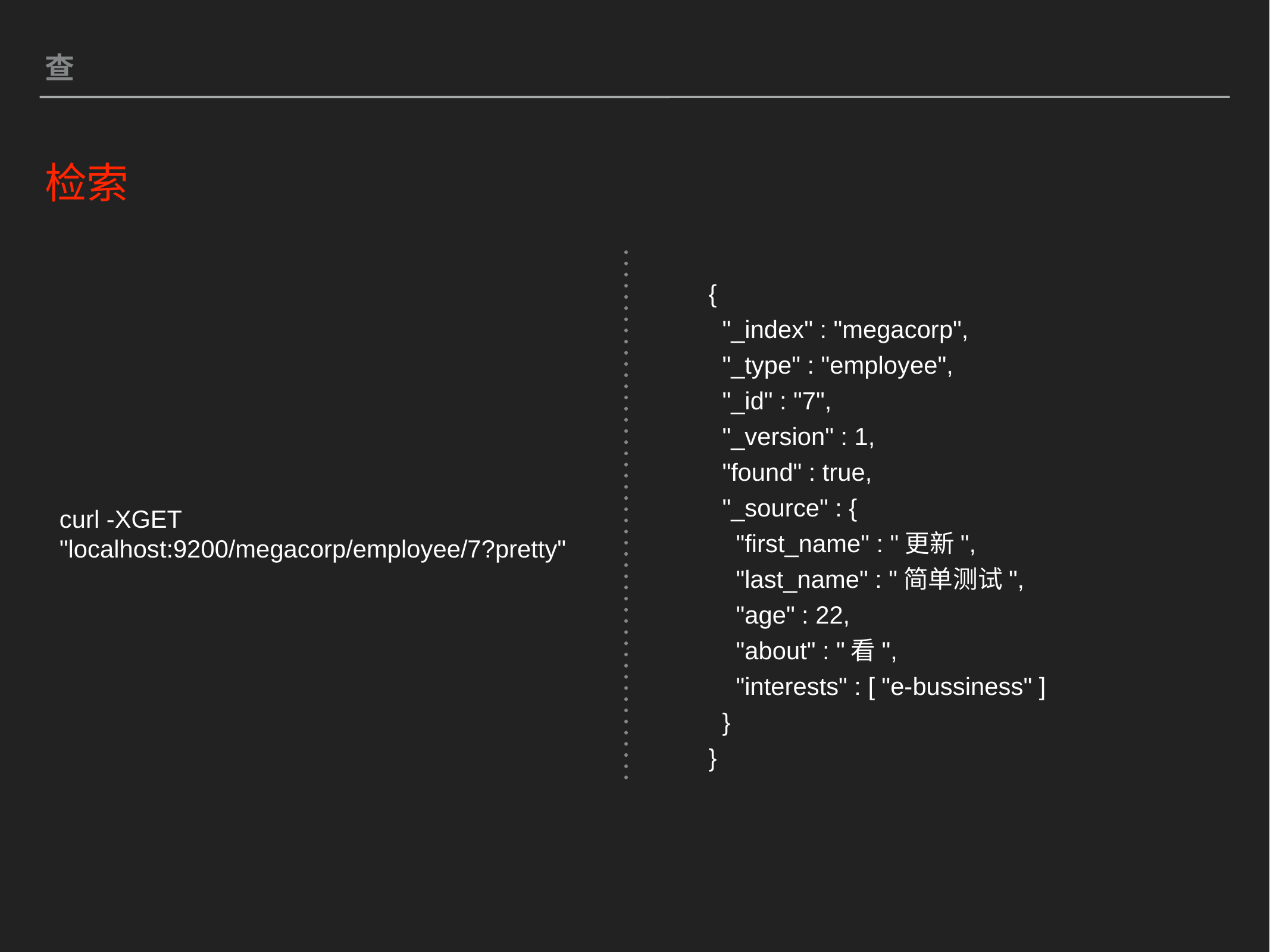

查
检索

{
  "_index" : "megacorp",
  "_type" : "employee",
  "_id" : "7",
  "_version" : 1,
  "found" : true,
  "_source" : {
    "first_name" : "更新",
    "last_name" : "简单测试",
    "age" : 22,
    "about" : "看",
    "interests" : [ "e-bussiness" ]
  }
}
curl -XGET "localhost:9200/megacorp/employee/7?pretty"